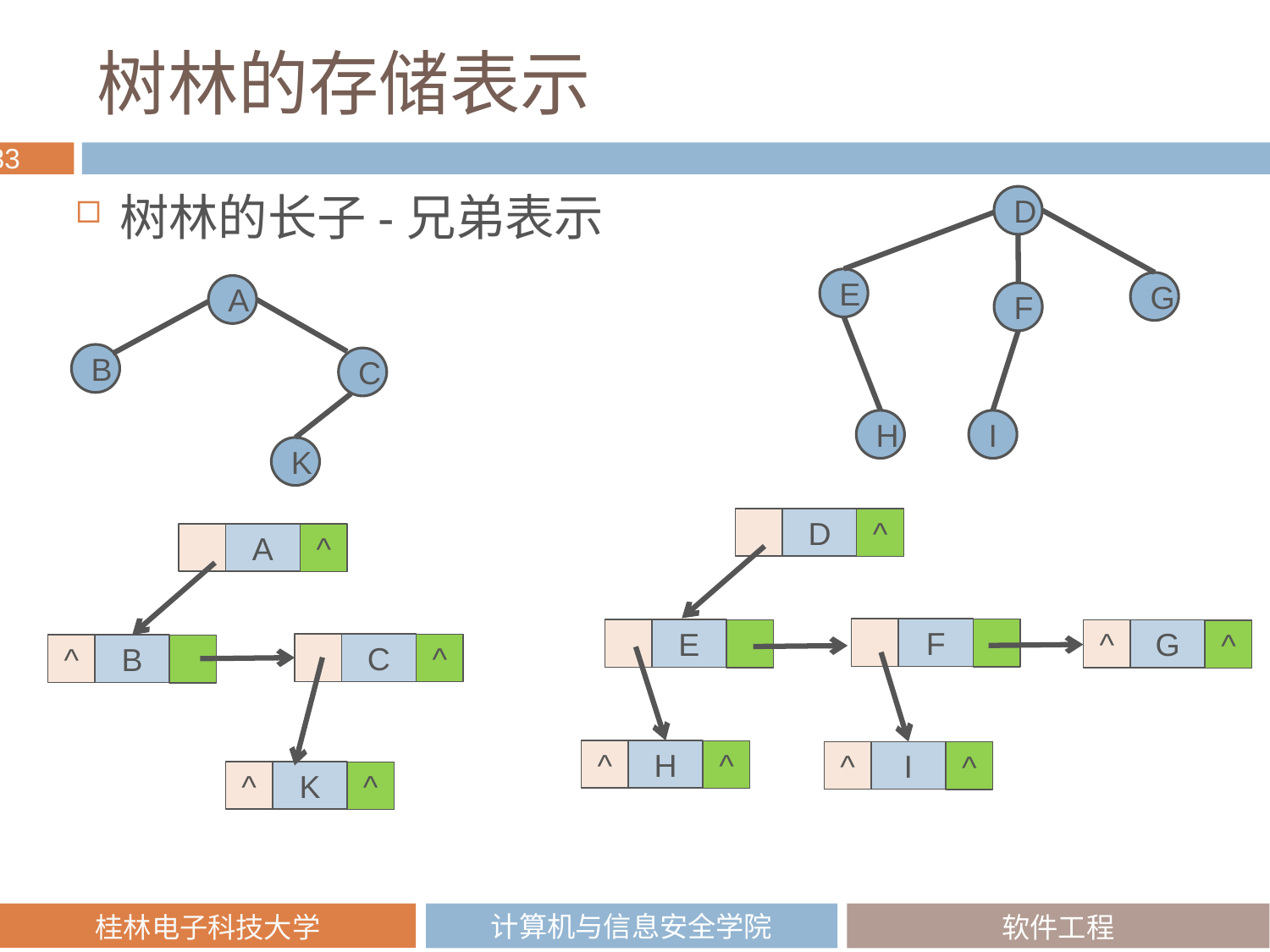

# 树林的存储表示
树林的长子-兄弟表示
D
E
G
A
F
B
C
H
I
K
D

^
A

^
F

E

G
^
^
C

^
B
^

H
^
^
I
^
^
K
^
^